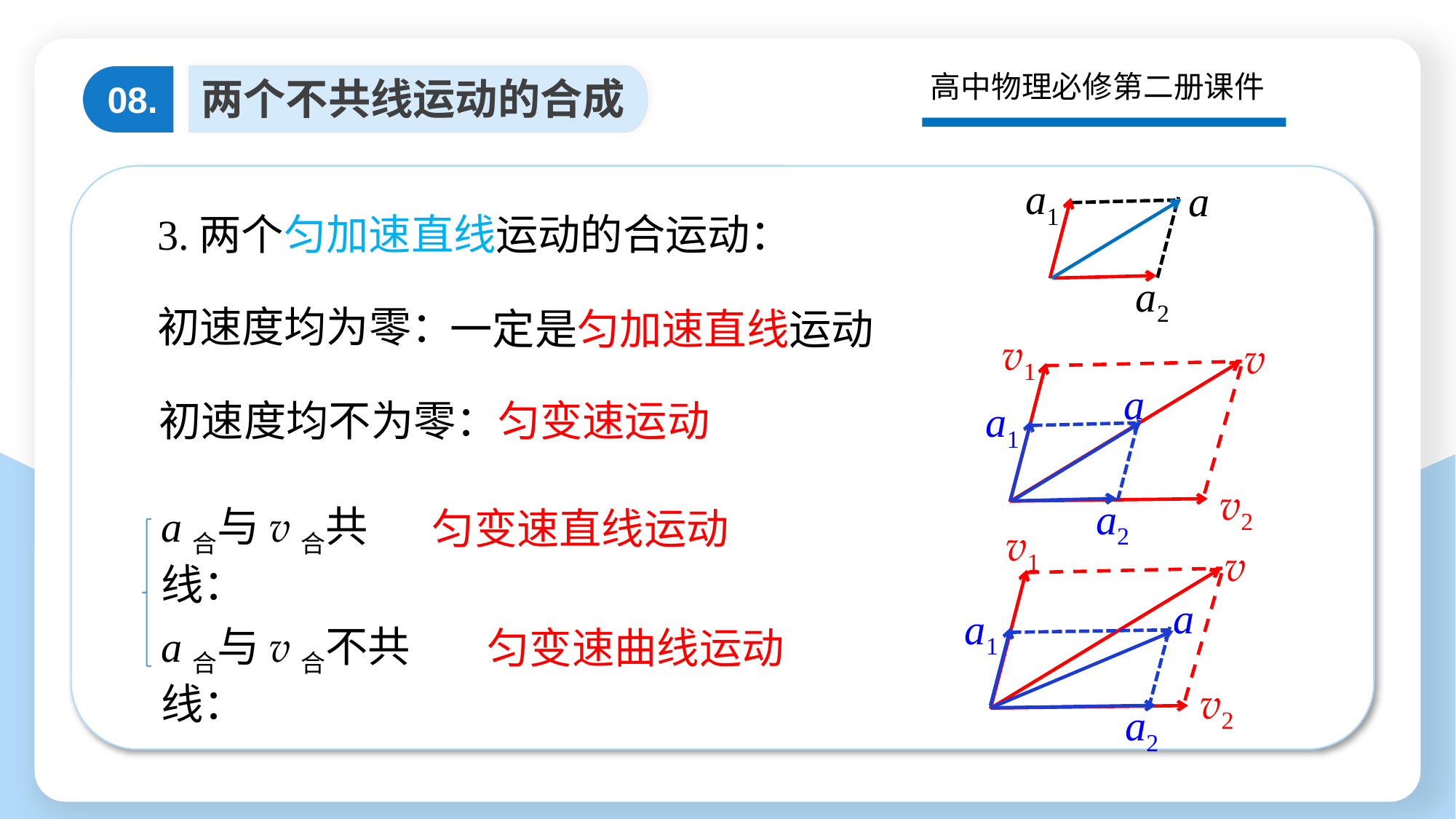

高中物理必修第二册课件

两个不共线运动的合成
08.

a1
a
a2
3.两个匀加速直线运动的合运动：
一定是匀加速直线运动
初速度均为零：
v1
v
v2
a
a1
a2
初速度均不为零：
匀变速运动
a合与v合共线：
匀变速直线运动
v1
v
v2

a
a1
a2
a合与v合不共线：
匀变速曲线运动